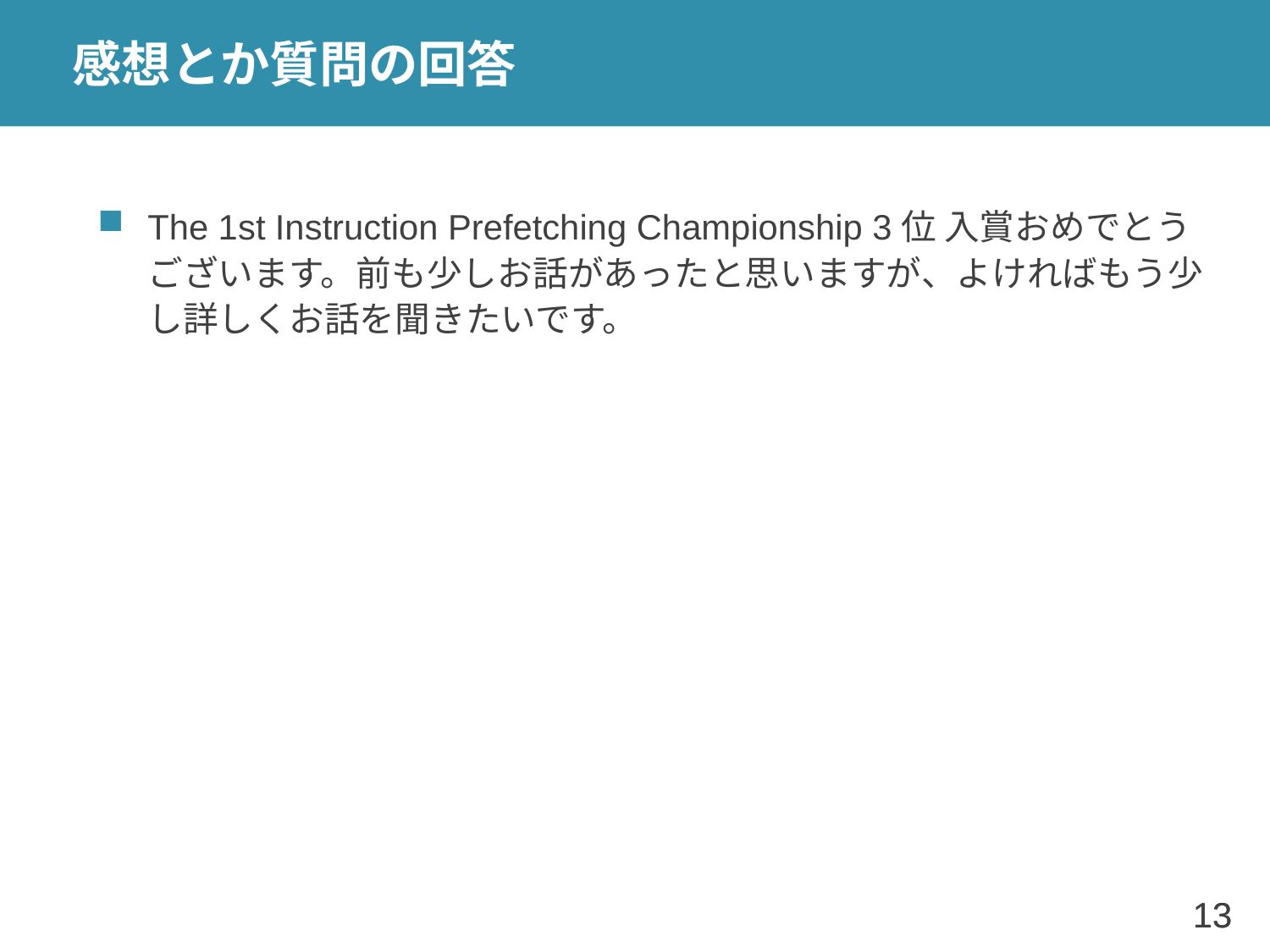

# 感想とか質問の回答
The 1st Instruction Prefetching Championship 3位 入賞おめでとうございます。前も少しお話があったと思いますが、よければもう少し詳しくお話を聞きたいです。